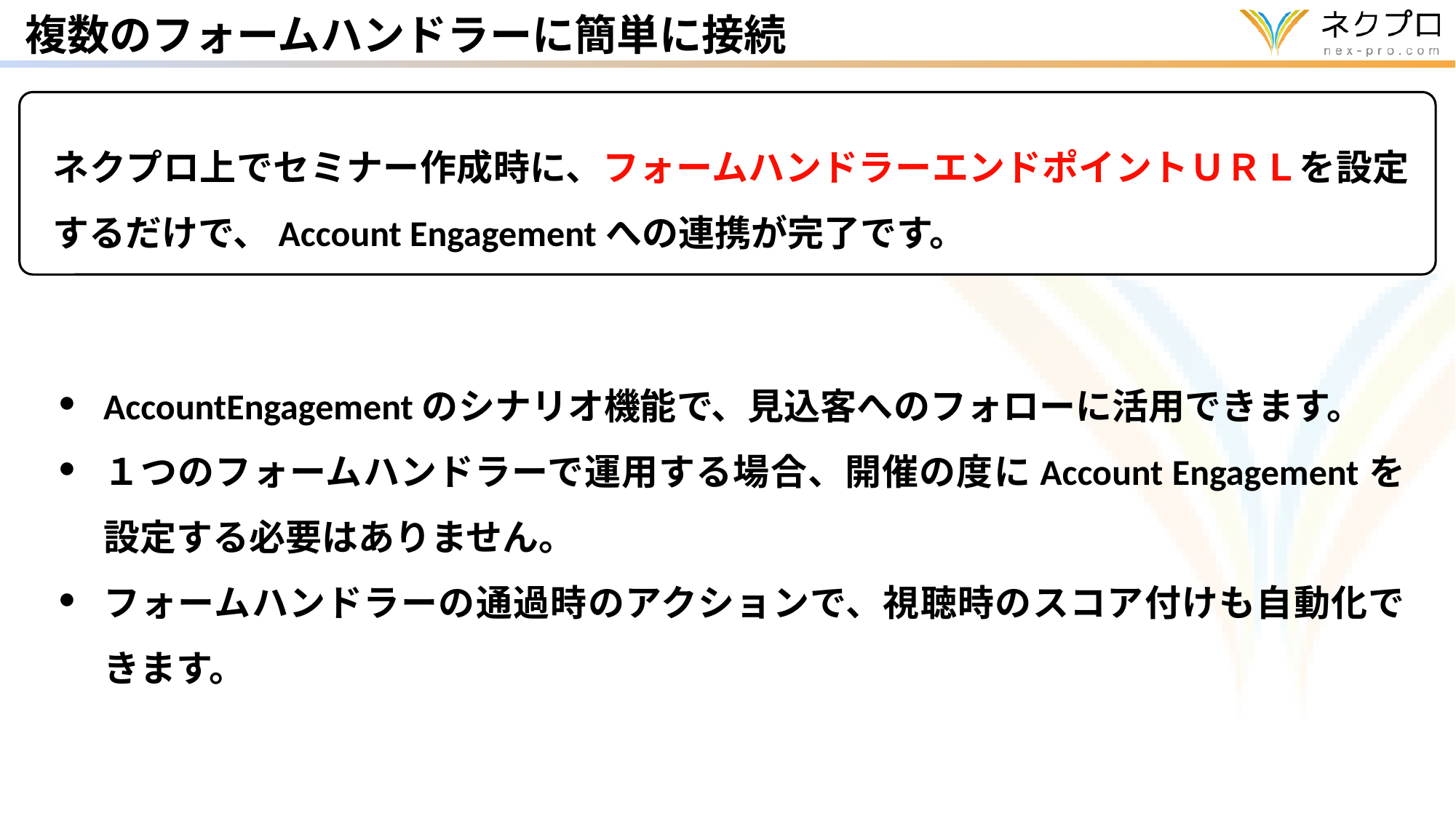

複数のフォームハンドラーに簡単に接続

ネクプロ上でセミナー作成時に、フォームハンドラーエンドポイントＵＲＬを設定するだけで、Account Engagementへの連携が完了です。
AccountEngagementのシナリオ機能で、見込客へのフォローに活用できます。
１つのフォームハンドラーで運用する場合、開催の度にAccount Engagementを設定する必要はありません。
フォームハンドラーの通過時のアクションで、視聴時のスコア付けも自動化できます。